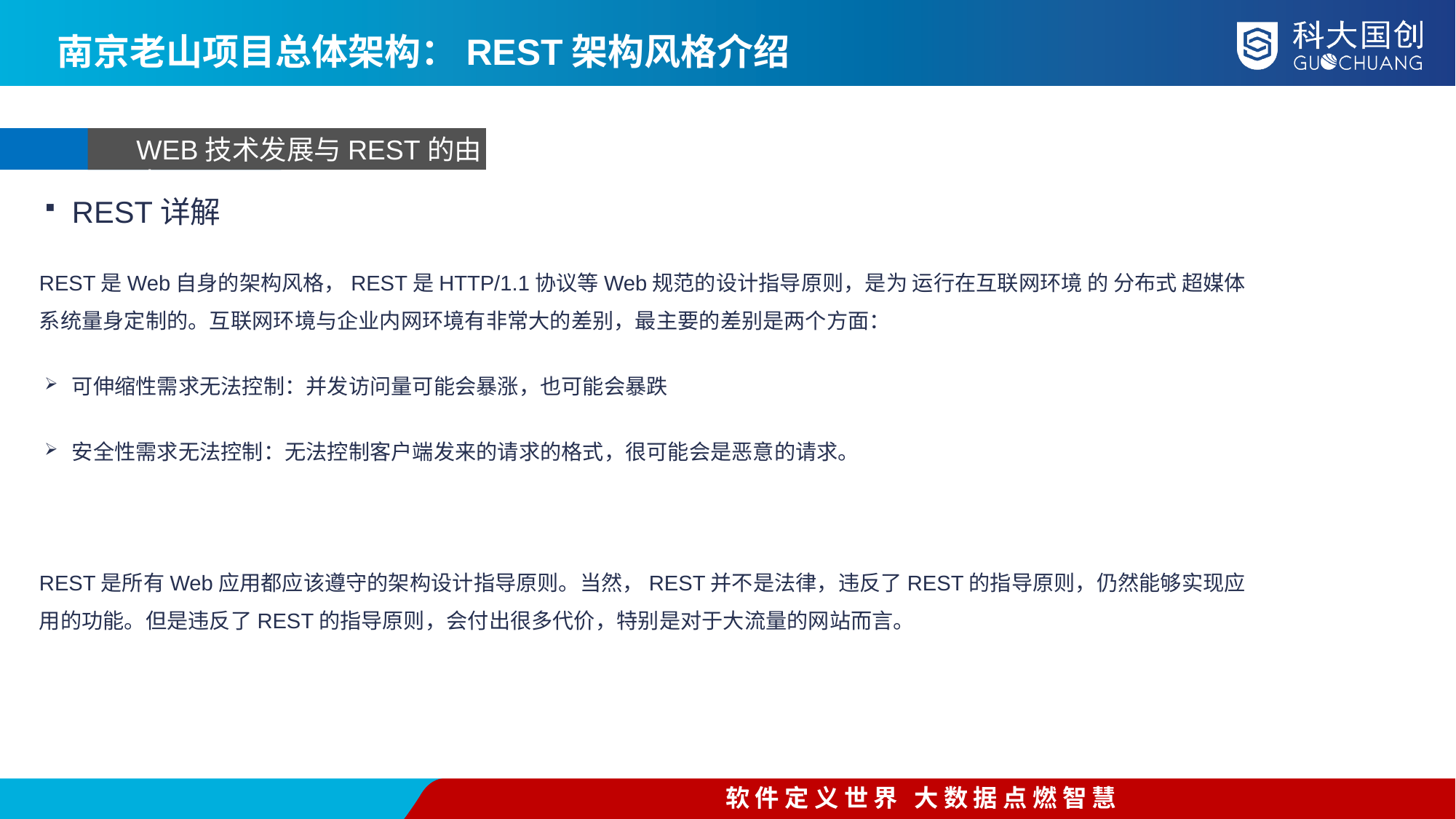

南京老山项目总体架构：REST架构风格介绍
WEB技术发展与REST的由来

REST详解
REST是Web自身的架构风格，REST是HTTP/1.1协议等Web规范的设计指导原则，是为 运行在互联网环境 的 分布式 超媒体系统量身定制的。互联网环境与企业内网环境有非常大的差别，最主要的差别是两个方面：
可伸缩性需求无法控制：并发访问量可能会暴涨，也可能会暴跌
安全性需求无法控制：无法控制客户端发来的请求的格式，很可能会是恶意的请求。

REST是所有Web应用都应该遵守的架构设计指导原则。当然，REST并不是法律，违反了REST的指导原则，仍然能够实现应用的功能。但是违反了REST的指导原则，会付出很多代价，特别是对于大流量的网站而言。